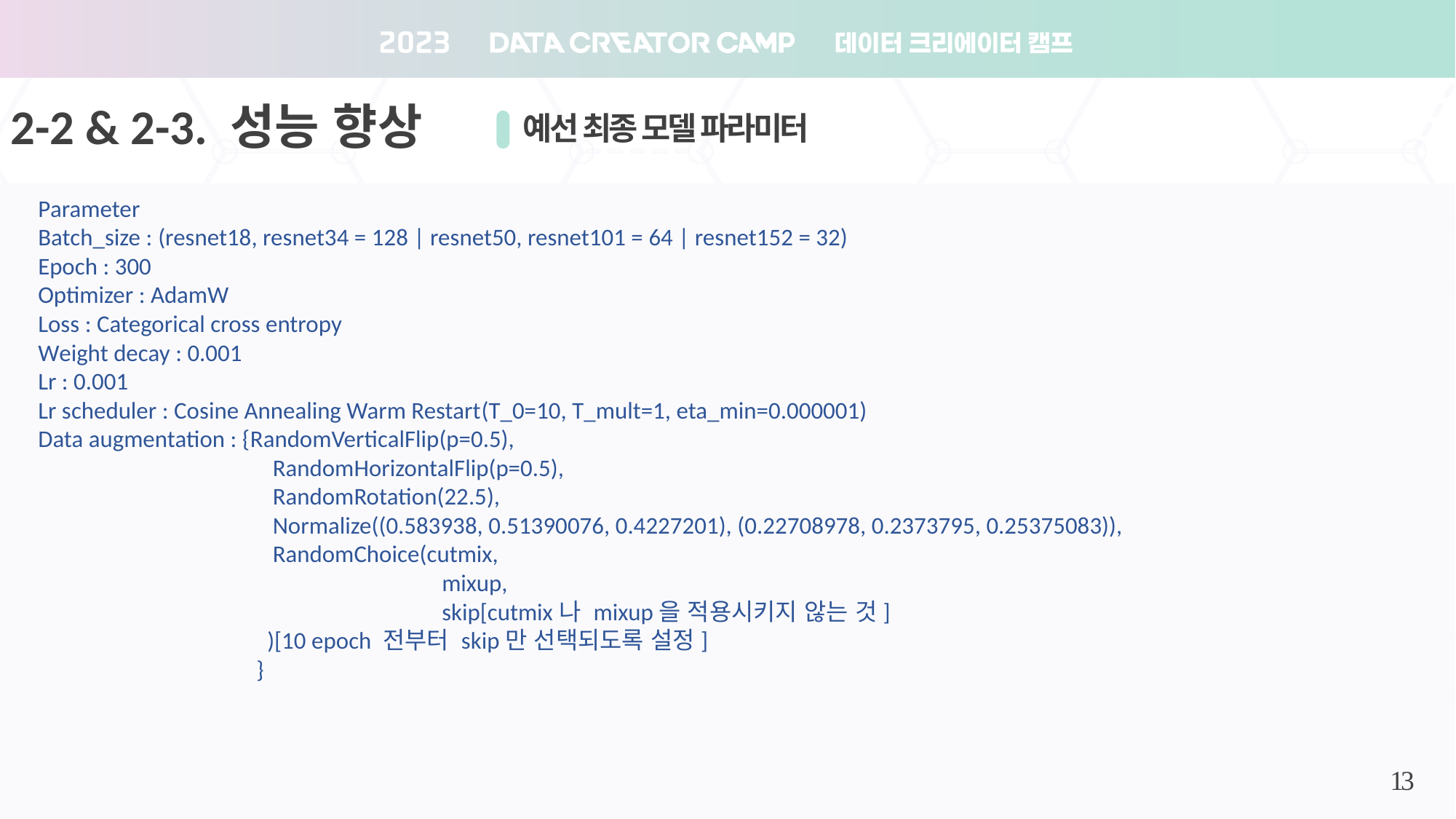

2-2 & 2-3. 성능 향상
예선 최종 모델 파라미터

Parameter
Batch_size : (resnet18, resnet34 = 128 | resnet50, resnet101 = 64 | resnet152 = 32)
Epoch : 300
Optimizer : AdamW
Loss : Categorical cross entropy
Weight decay : 0.001
Lr : 0.001
Lr scheduler : Cosine Annealing Warm Restart(T_0=10, T_mult=1, eta_min=0.000001)
Data augmentation : {RandomVerticalFlip(p=0.5),
		   RandomHorizontalFlip(p=0.5),
		   RandomRotation(22.5),
		   Normalize((0.583938, 0.51390076, 0.4227201), (0.22708978, 0.2373795, 0.25375083)),
		   RandomChoice(cutmix,
		   	              mixup,
			              skip[cutmix나 mixup을 적용시키지 않는 것]
		  )[10 epoch 전부터 skip만 선택되도록 설정]
		}
13